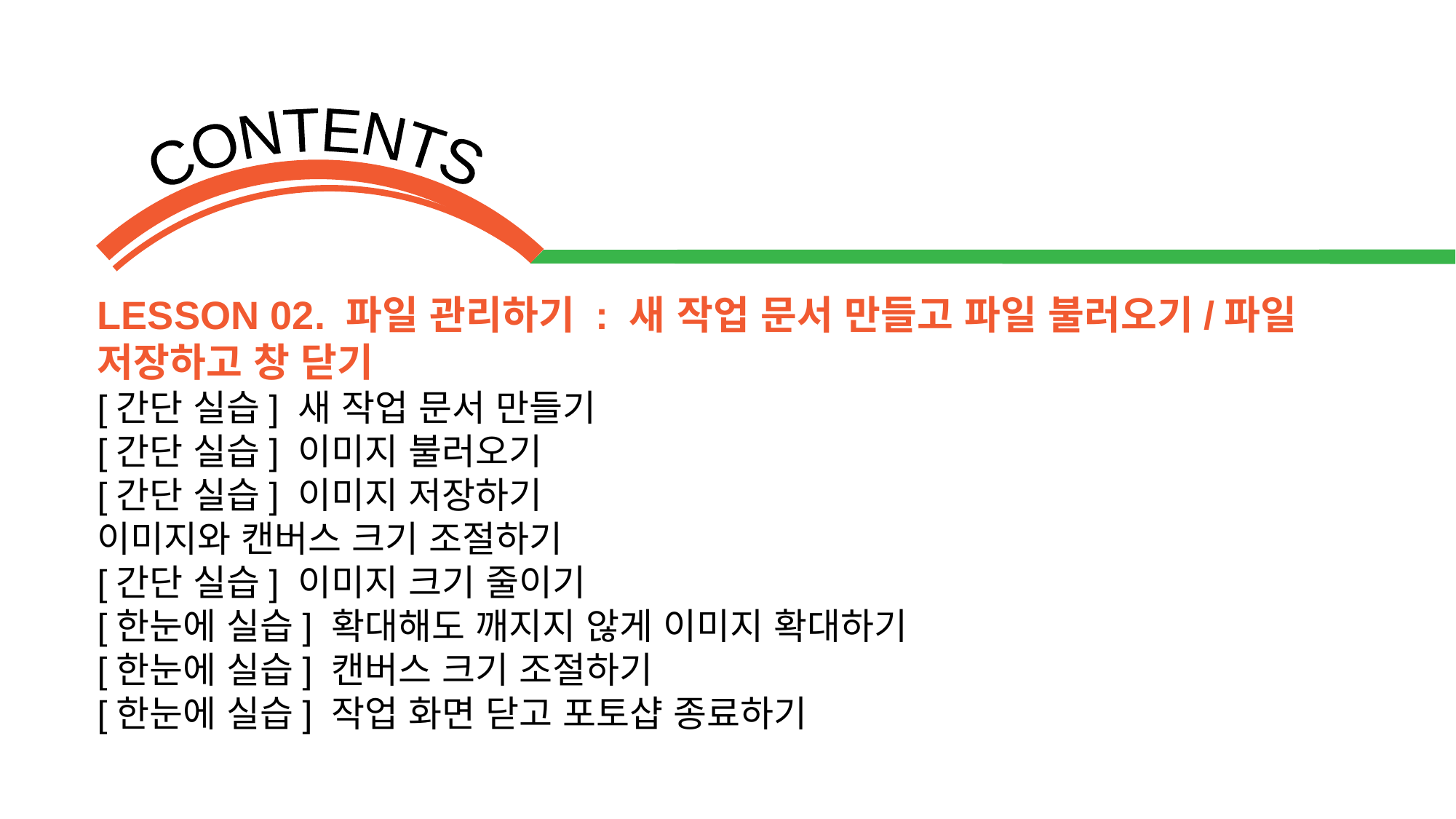

LESSON 02. 파일 관리하기 : 새 작업 문서 만들고 파일 불러오기/파일 저장하고 창 닫기
[간단 실습] 새 작업 문서 만들기
[간단 실습] 이미지 불러오기
[간단 실습] 이미지 저장하기
이미지와 캔버스 크기 조절하기
[간단 실습] 이미지 크기 줄이기
[한눈에 실습] 확대해도 깨지지 않게 이미지 확대하기
[한눈에 실습] 캔버스 크기 조절하기
[한눈에 실습] 작업 화면 닫고 포토샵 종료하기